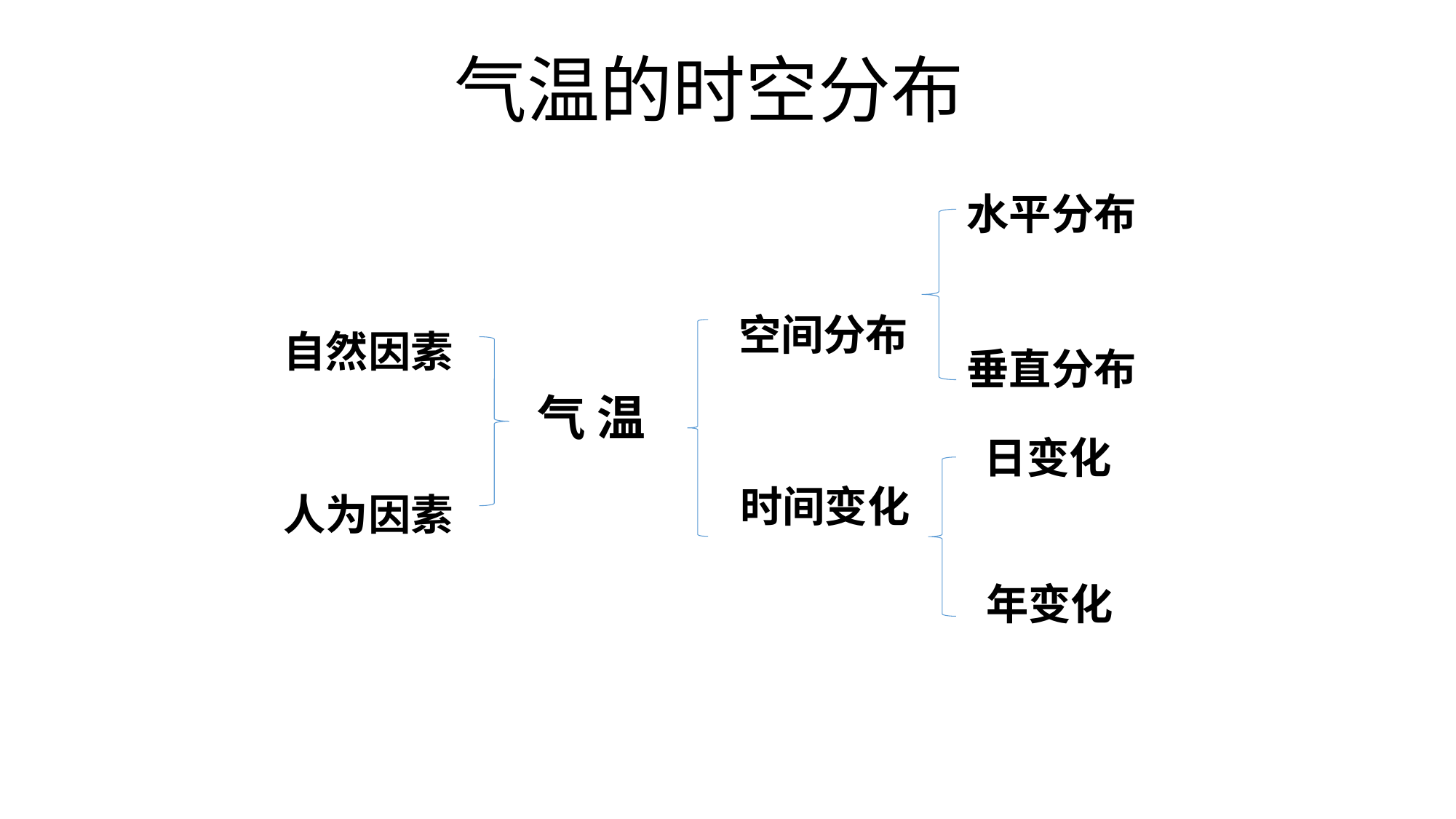

气温的时空分布
水平分布

空间分布
自然因素
垂直分布

气 温
 日变化

时间变化
人为因素

 年变化